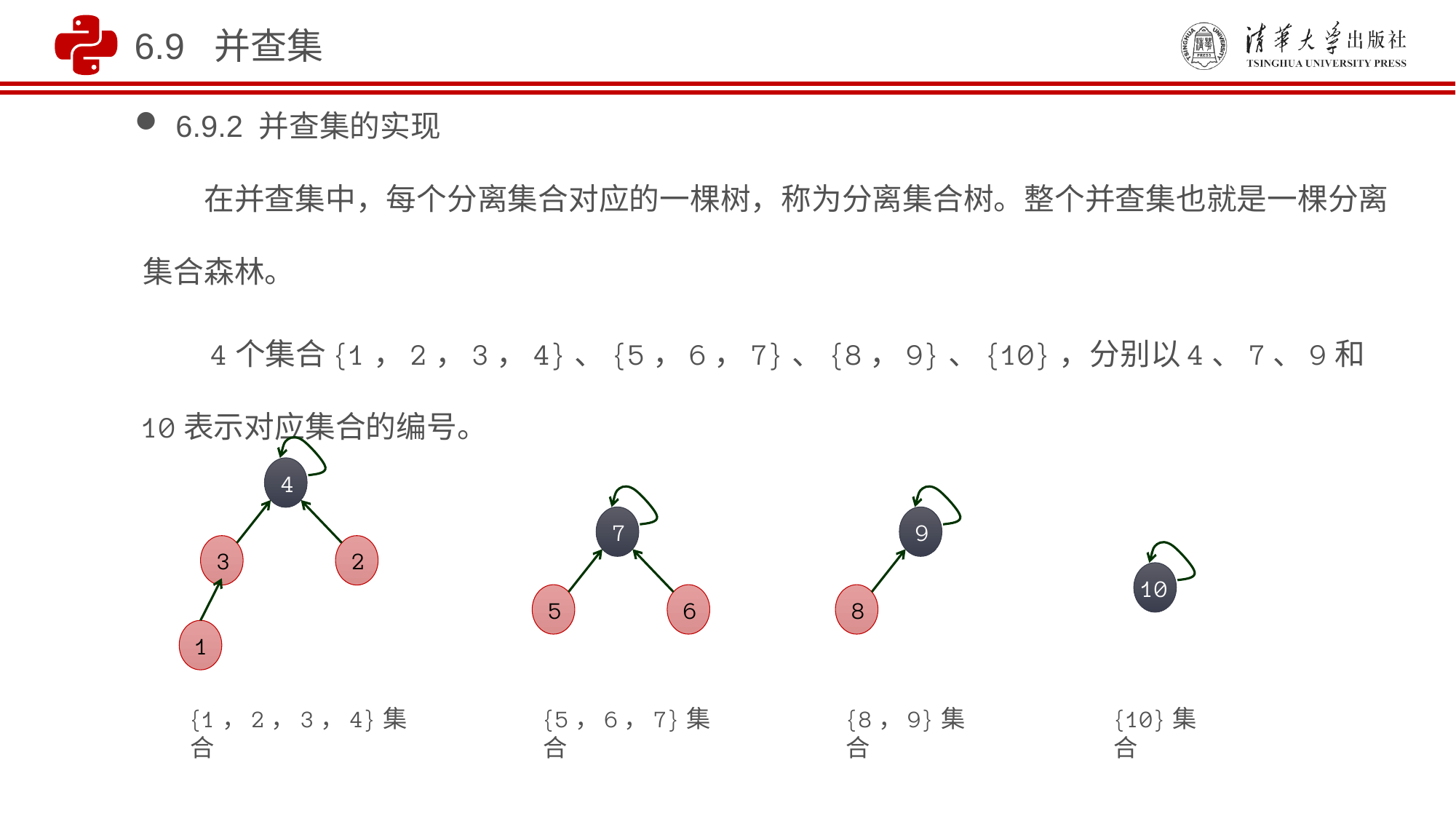

6.9  并查集
6.9.2 并查集的实现
　　在并查集中，每个分离集合对应的一棵树，称为分离集合树。整个并查集也就是一棵分离集合森林。
　　4个集合{1，2，3，4}、{5，6，7}、{8，9}、{10}，分别以4、7、9和10表示对应集合的编号。

4
3
2
1
{1，2，3，4}集合

7
5
6
{5，6，7}集合

9
8
{8，9}集合

10
{10}集合